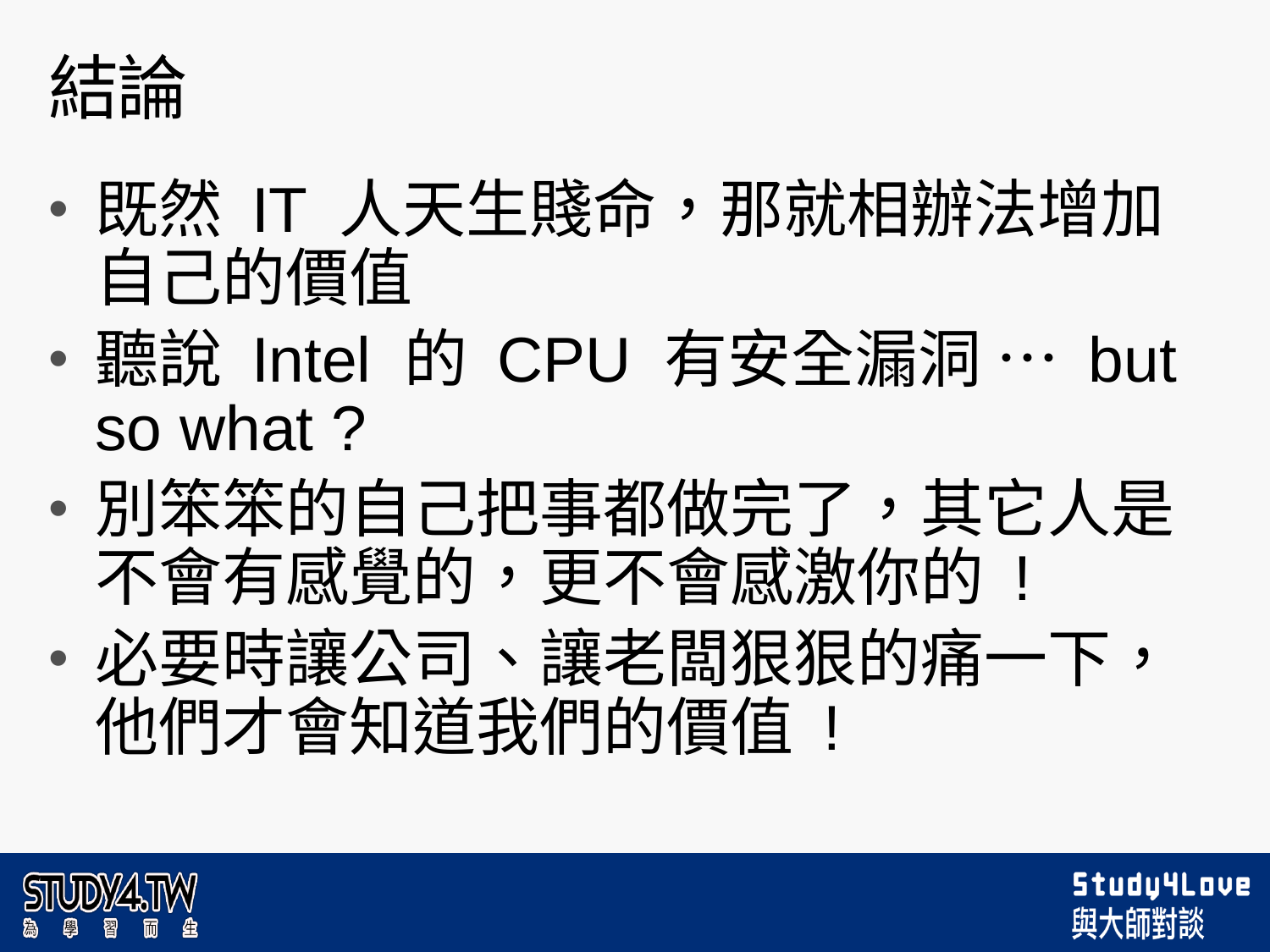

# 結論
既然 IT 人天生賤命，那就相辦法增加自己的價值
聽說 Intel 的 CPU 有安全漏洞 … but so what ?
別笨笨的自己把事都做完了，其它人是不會有感覺的，更不會感激你的 !
必要時讓公司、讓老闆狠狠的痛一下，他們才會知道我們的價值 !